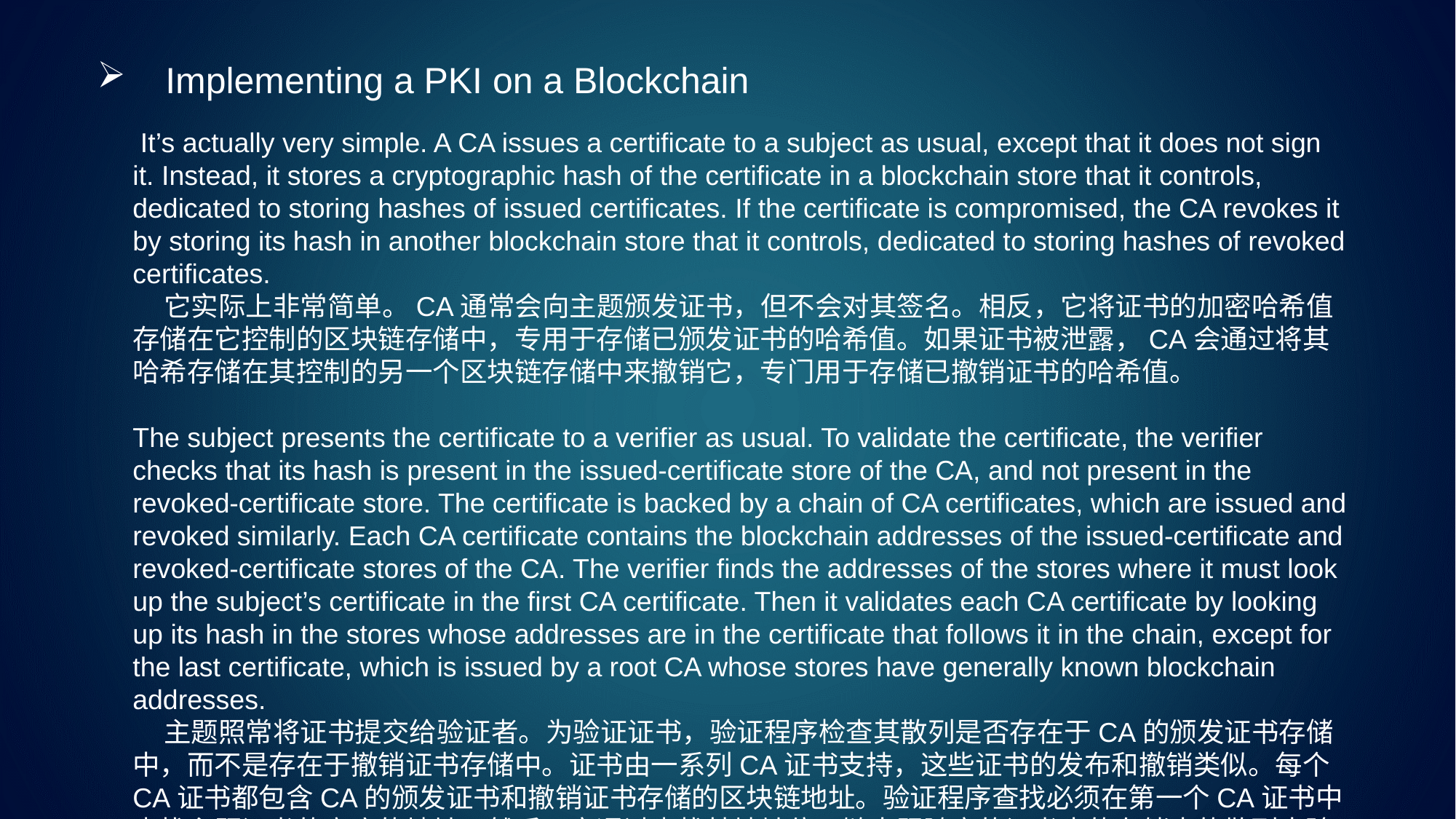

Implementing a PKI on a Blockchain
 It’s actually very simple. A CA issues a certificate to a subject as usual, except that it does not sign it. Instead, it stores a cryptographic hash of the certificate in a blockchain store that it controls, dedicated to storing hashes of issued certificates. If the certificate is compromised, the CA revokes it by storing its hash in another blockchain store that it controls, dedicated to storing hashes of revoked certificates.
    它实际上非常简单。CA通常会向主题颁发证书，但不会对其签名。相反，它将证书的加密哈希值存储在它控制的区块链存储中，专用于存储已颁发证书的哈希值。如果证书被泄露，CA会通过将其哈希存储在其控制的另一个区块链存储中来撤销它，专门用于存储已撤销证书的哈希值。

The subject presents the certificate to a verifier as usual. To validate the certificate, the verifier checks that its hash is present in the issued-certificate store of the CA, and not present in the revoked-certificate store. The certificate is backed by a chain of CA certificates, which are issued and revoked similarly. Each CA certificate contains the blockchain addresses of the issued-certificate and revoked-certificate stores of the CA. The verifier finds the addresses of the stores where it must look up the subject’s certificate in the first CA certificate. Then it validates each CA certificate by looking up its hash in the stores whose addresses are in the certificate that follows it in the chain, except for the last certificate, which is issued by a root CA whose stores have generally known blockchain addresses.
    主题照常将证书提交给验证者。为验证证书，验证程序检查其散列是否存在于CA的颁发证书存储中，而不是存在于撤销证书存储中。证书由一系列CA证书支持，这些证书的发布和撤销类似。每个CA证书都包含CA的颁发证书和撤销证书存储的区块链地址。验证程序查找必须在第一个CA证书中查找主题证书的商店的地址。然后，它通过查找其地址位于链中跟随它的证书中的存储中的散列来验证每个CA证书，最后一个证书除外，该证书由存储通常已知区块链地址的根CA颁发。